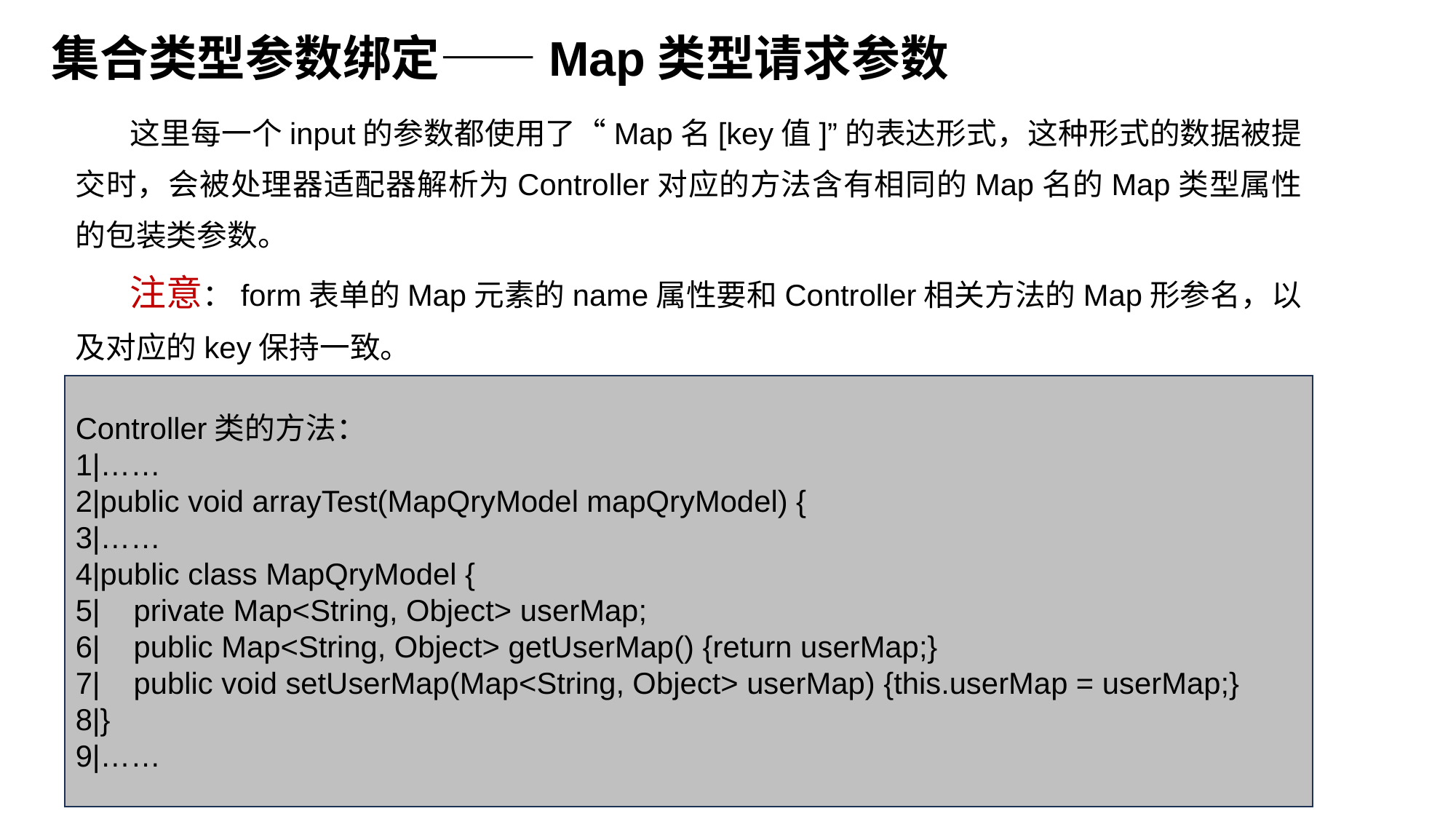

集合类型参数绑定——Map类型请求参数
这里每一个input的参数都使用了“Map名[key值]”的表达形式，这种形式的数据被提交时，会被处理器适配器解析为Controller对应的方法含有相同的Map名的Map类型属性的包装类参数。
注意：form表单的Map元素的name属性要和Controller相关方法的Map形参名，以及对应的key保持一致。
Controller类的方法：
1|……
2|public void arrayTest(MapQryModel mapQryModel) {
3|……
4|public class MapQryModel {
5|    private Map<String, Object> userMap;
6|    public Map<String, Object> getUserMap() {return userMap;}
7|    public void setUserMap(Map<String, Object> userMap) {this.userMap = userMap;}
8|}
9|……